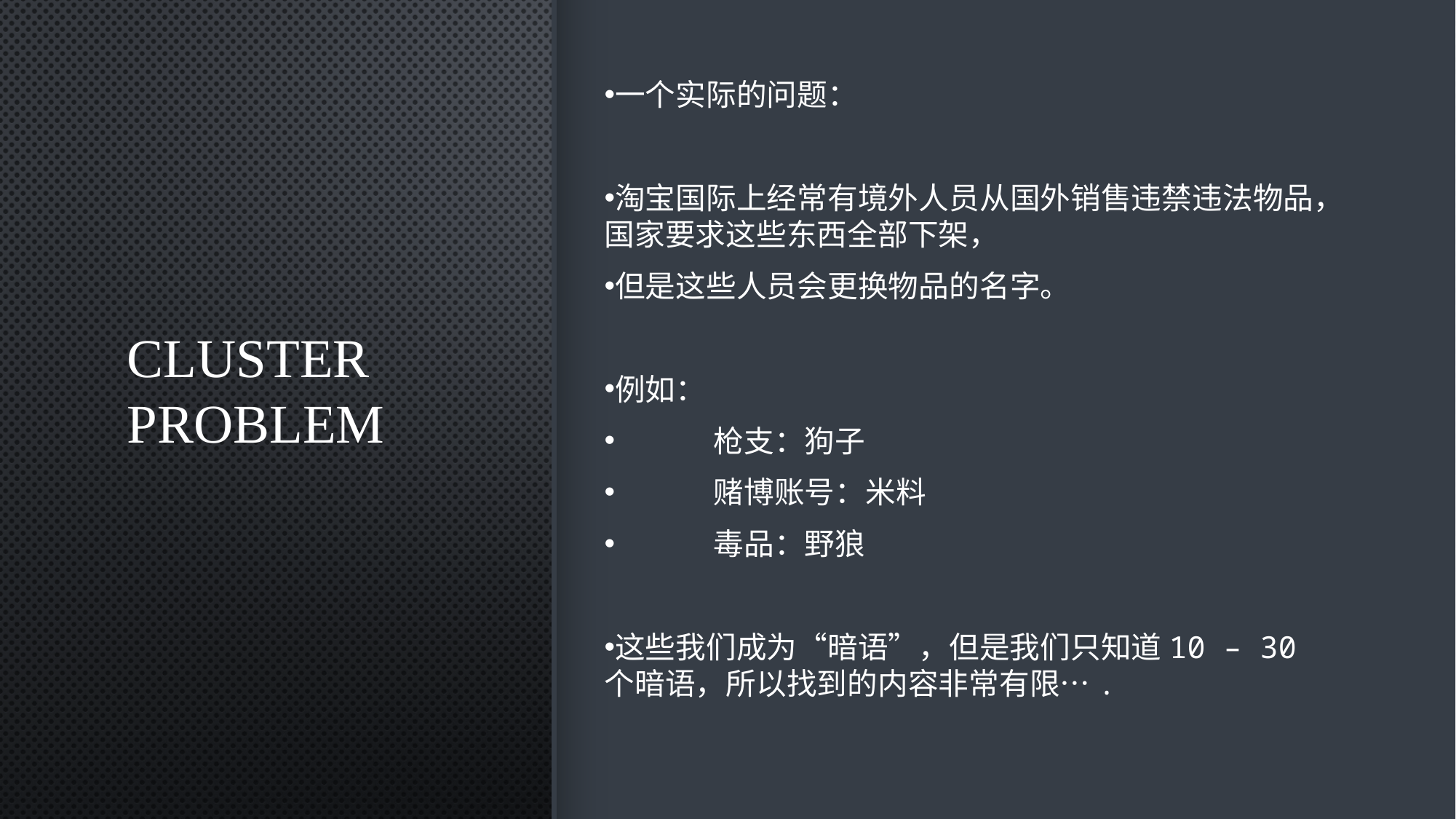

Cluster Problem
一个实际的问题：

淘宝国际上经常有境外人员从国外销售违禁违法物品，国家要求这些东西全部下架，
但是这些人员会更换物品的名字。

例如：
	枪支：狗子
	赌博账号：米料
	毒品：野狼

这些我们成为“暗语”，但是我们只知道10 – 30个暗语，所以找到的内容非常有限….